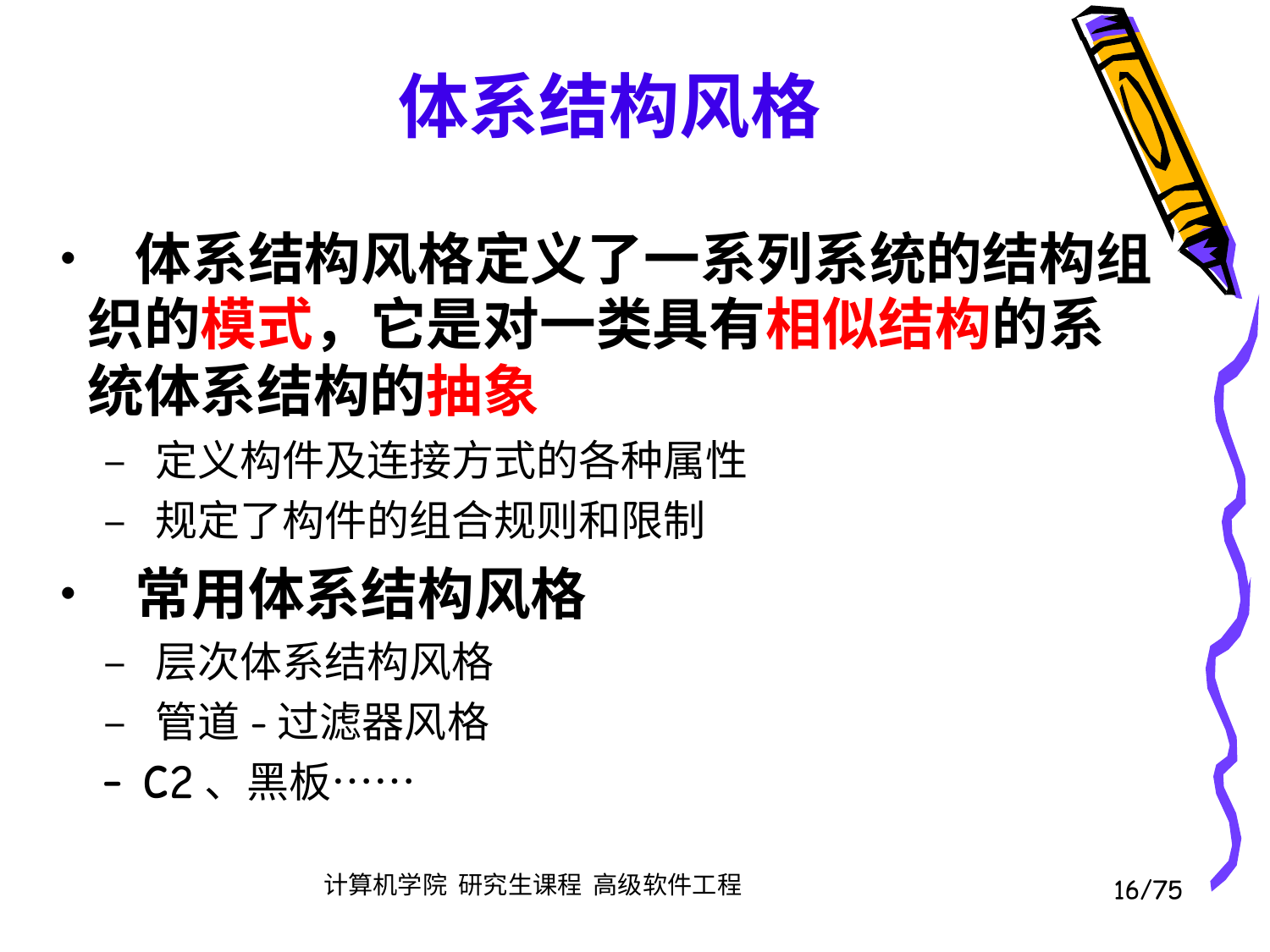

体系结构风格

•  体系结构风格定义了一系列系统的结构组
	织的模式，它是对一类具有相似结构的系
	统体系结构的抽象
		–  定义构件及连接方式的各种属性
		–  规定了构件的组合规则和限制
•  常用体系结构风格
		–  层次体系结构风格
		–  管道-过滤器风格
		–  C2、黑板……

16/75
计算机学院  研究生课程  高级软件工程